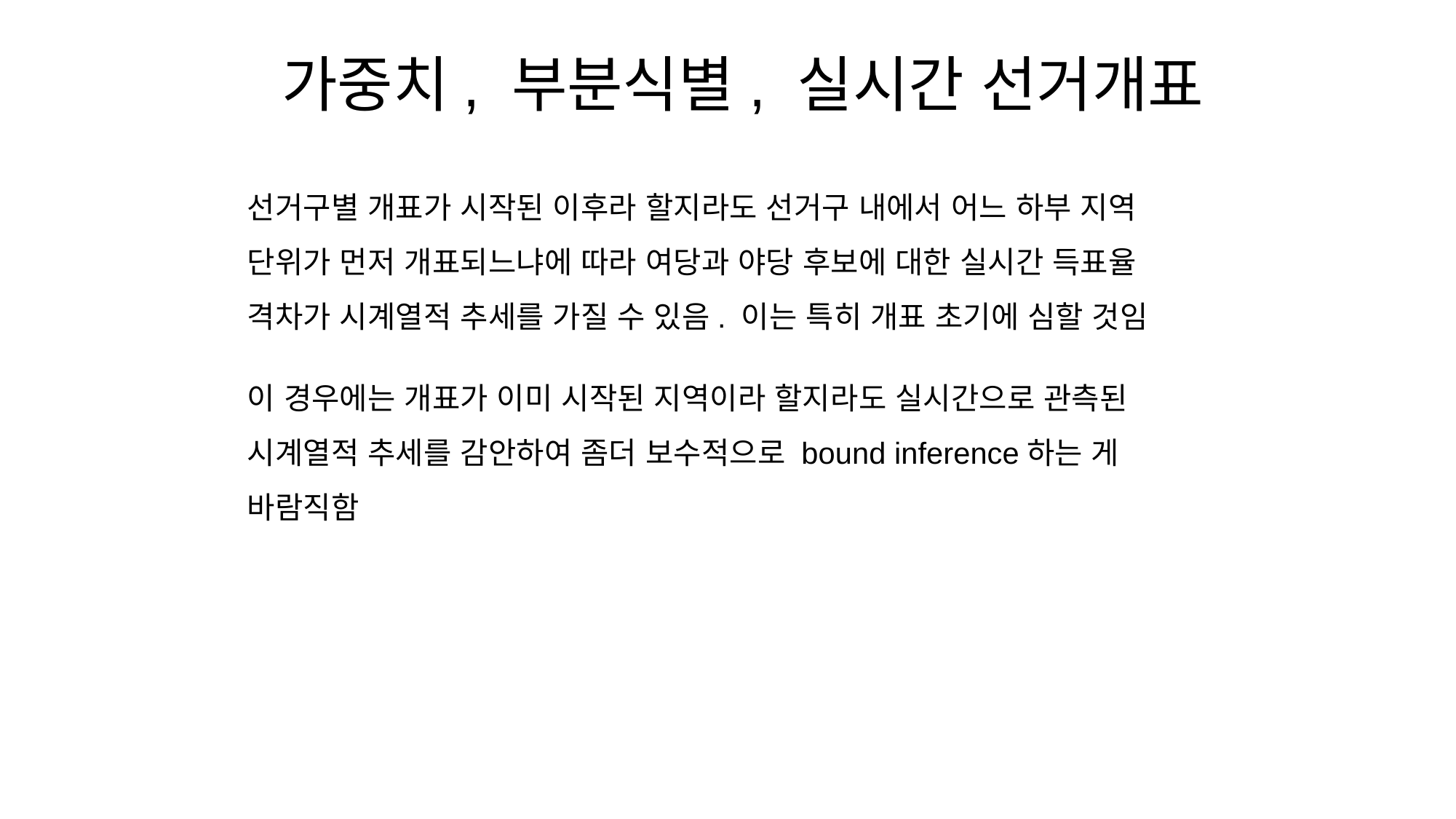

가중치, 부분식별, 실시간 선거개표
선거구별 개표가 시작된 이후라 할지라도 선거구 내에서 어느 하부 지역 단위가 먼저 개표되느냐에 따라 여당과 야당 후보에 대한 실시간 득표율 격차가 시계열적 추세를 가질 수 있음. 이는 특히 개표 초기에 심할 것임

이 경우에는 개표가 이미 시작된 지역이라 할지라도 실시간으로 관측된 시계열적 추세를 감안하여 좀더 보수적으로 bound inference하는 게 바람직함